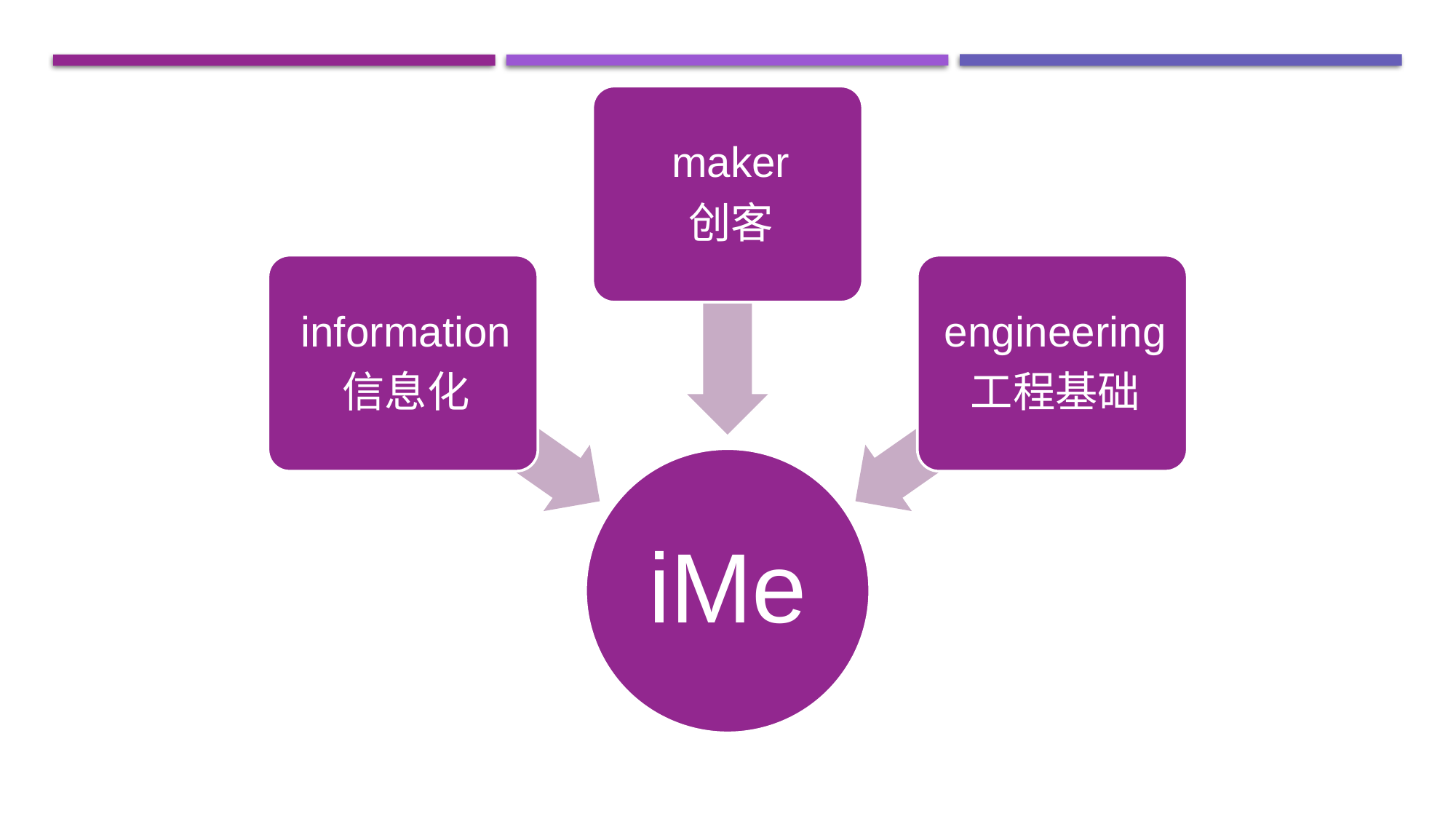

iMe
information
信息化
maker
创客
engineering
工程基础